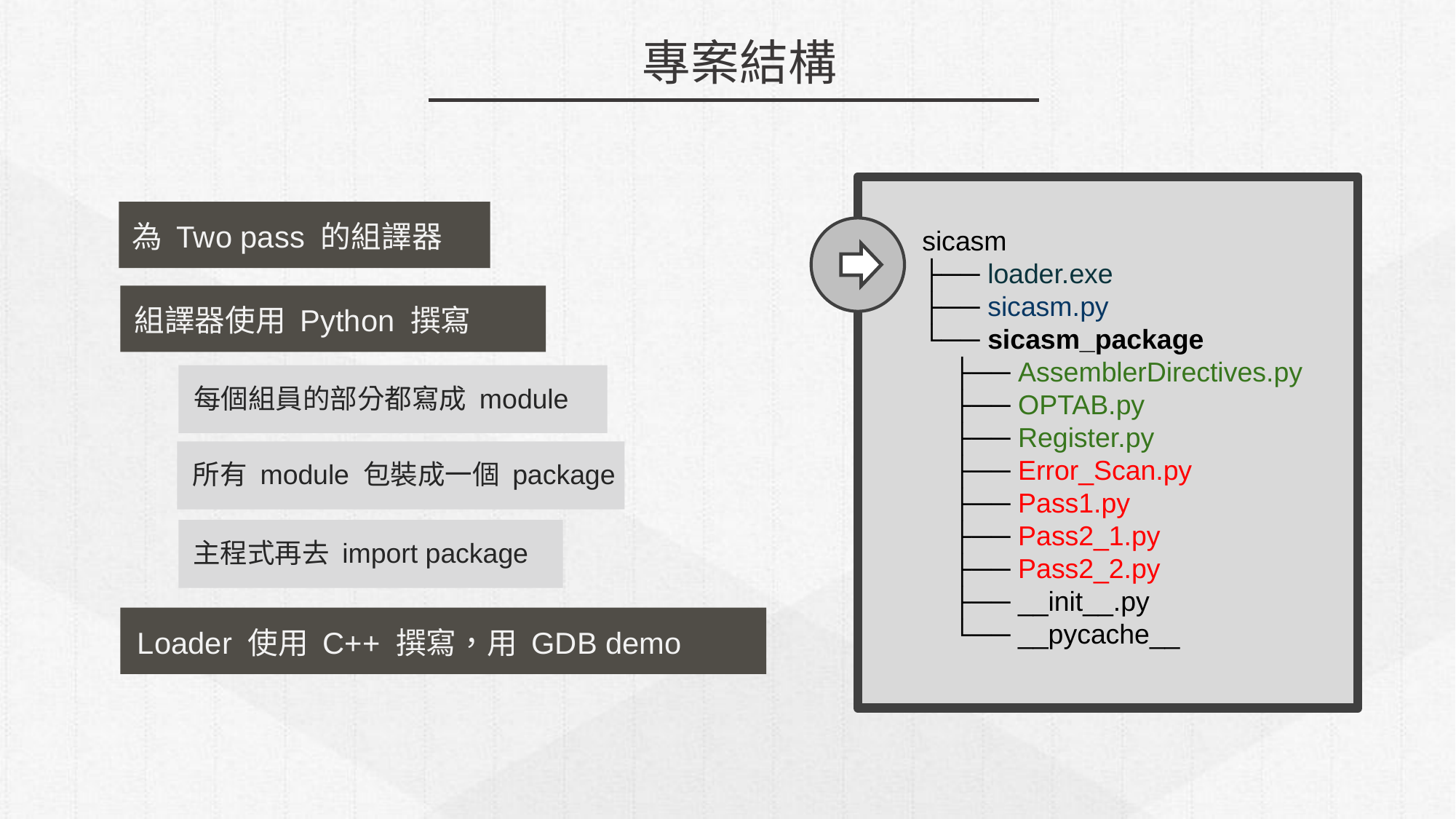

專案結構

為 Two pass 的組譯器

sicasm
├── loader.exe
├── sicasm.py
└── sicasm_package
    ├── AssemblerDirectives.py
    ├── OPTAB.py
    ├── Register.py
    ├── Error_Scan.py
    ├── Pass1.py
    ├── Pass2_1.py
    ├── Pass2_2.py
    ├── __init__.py
    └── __pycache__

組譯器使用 Python 撰寫

每個組員的部分都寫成 module

所有 module 包裝成一個 package

主程式再去 import package

Loader 使用 C++ 撰寫，用 GDB demo
4